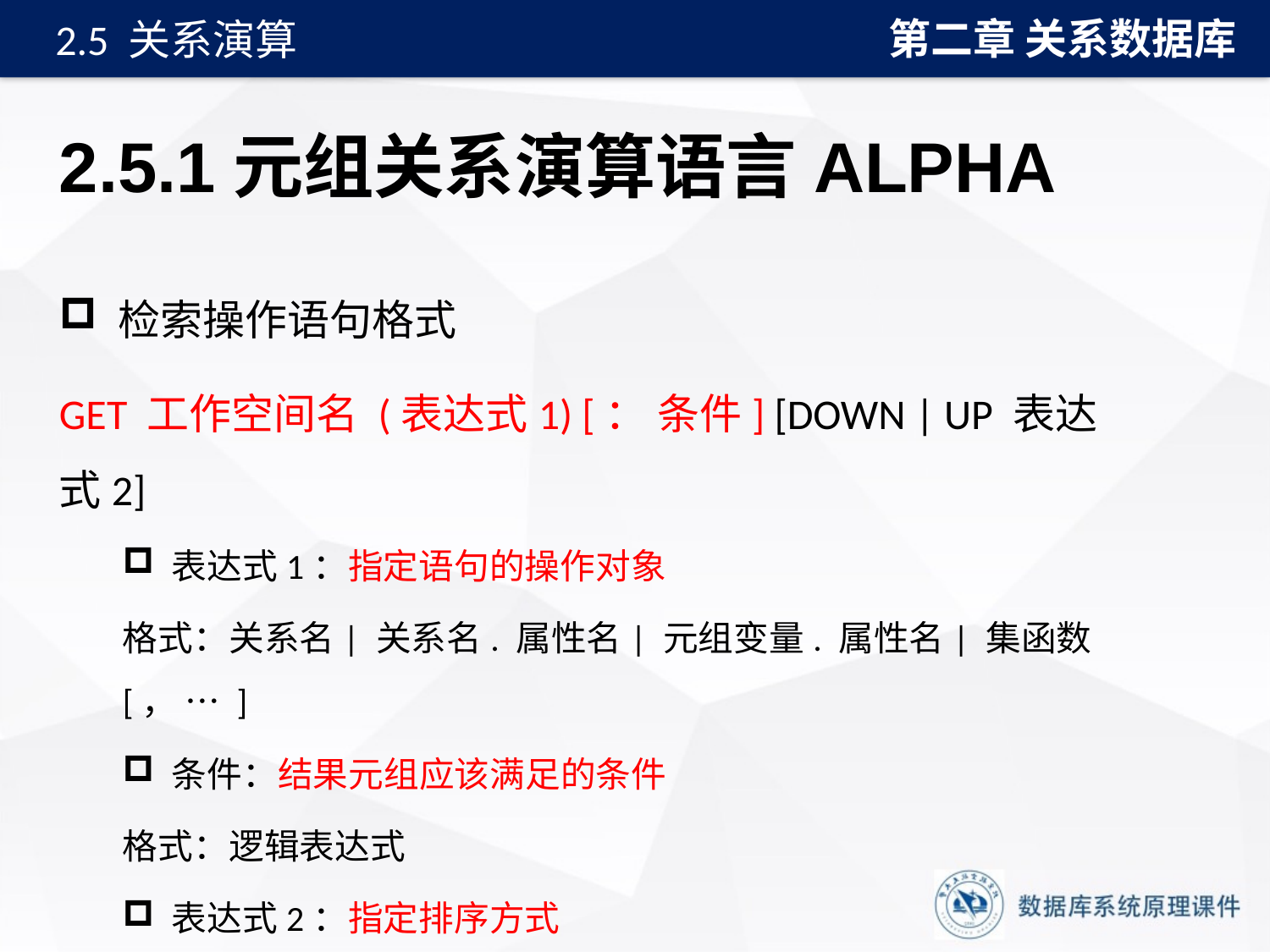

第二章 关系数据库
2.5 关系演算
# 2.5.1元组关系演算语言ALPHA
 检索操作语句格式
GET 工作空间名 (表达式1) [： 条件] [DOWN | UP 表达式2]
 表达式1：指定语句的操作对象
格式：关系名| 关系名. 属性名| 元组变量. 属性名| 集函数 [， … ]
 条件：结果元组应该满足的条件
格式：逻辑表达式
 表达式2：指定排序方式
格式：关系名. 属性名| 元组变量. 属性名[， … ]